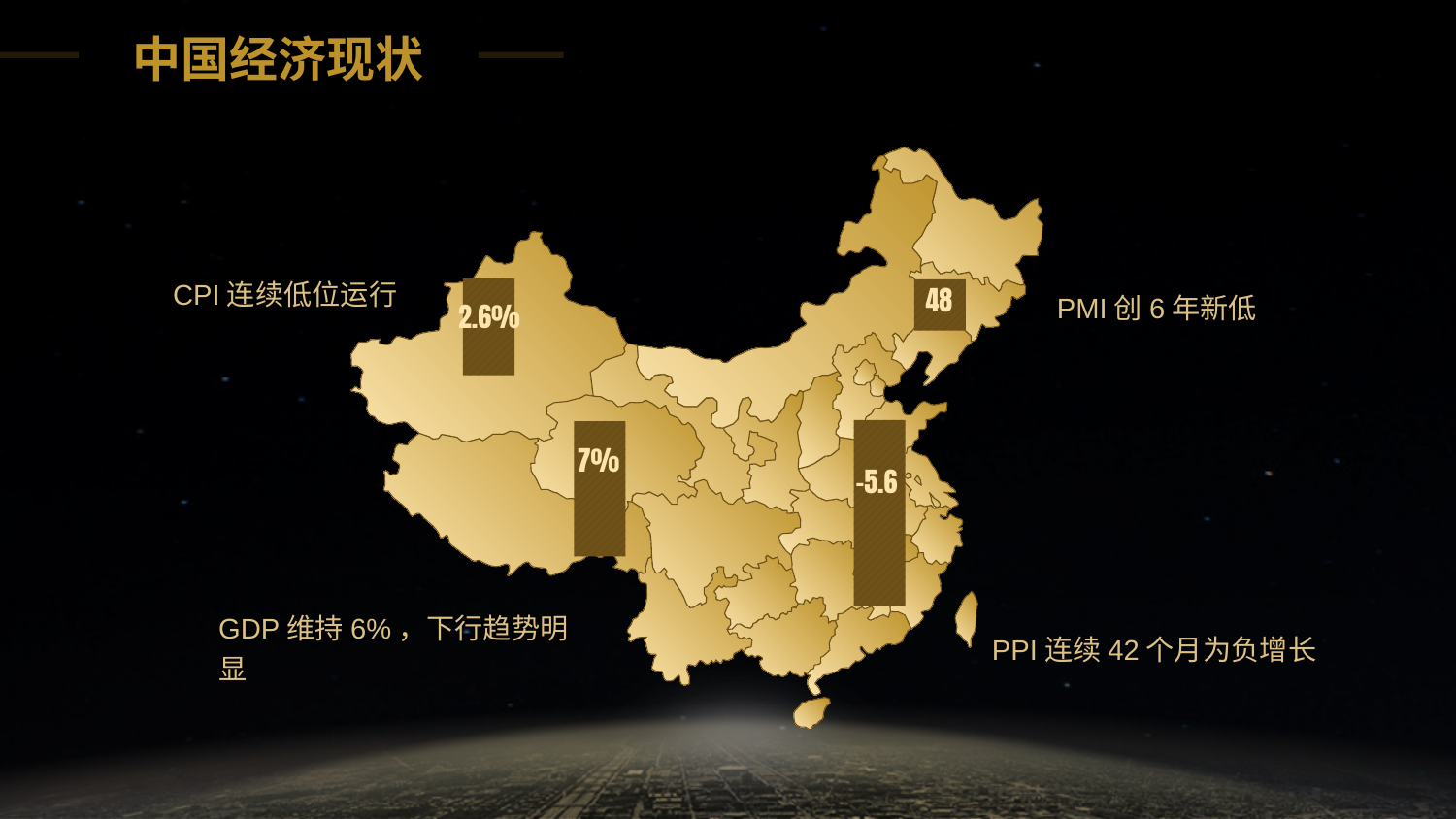

中国经济现状

CPI连续低位运行
PMI创6年新低
48

2.6%

7%
-5.6
GDP维持6%，下行趋势明显
PPI连续42个月为负增长